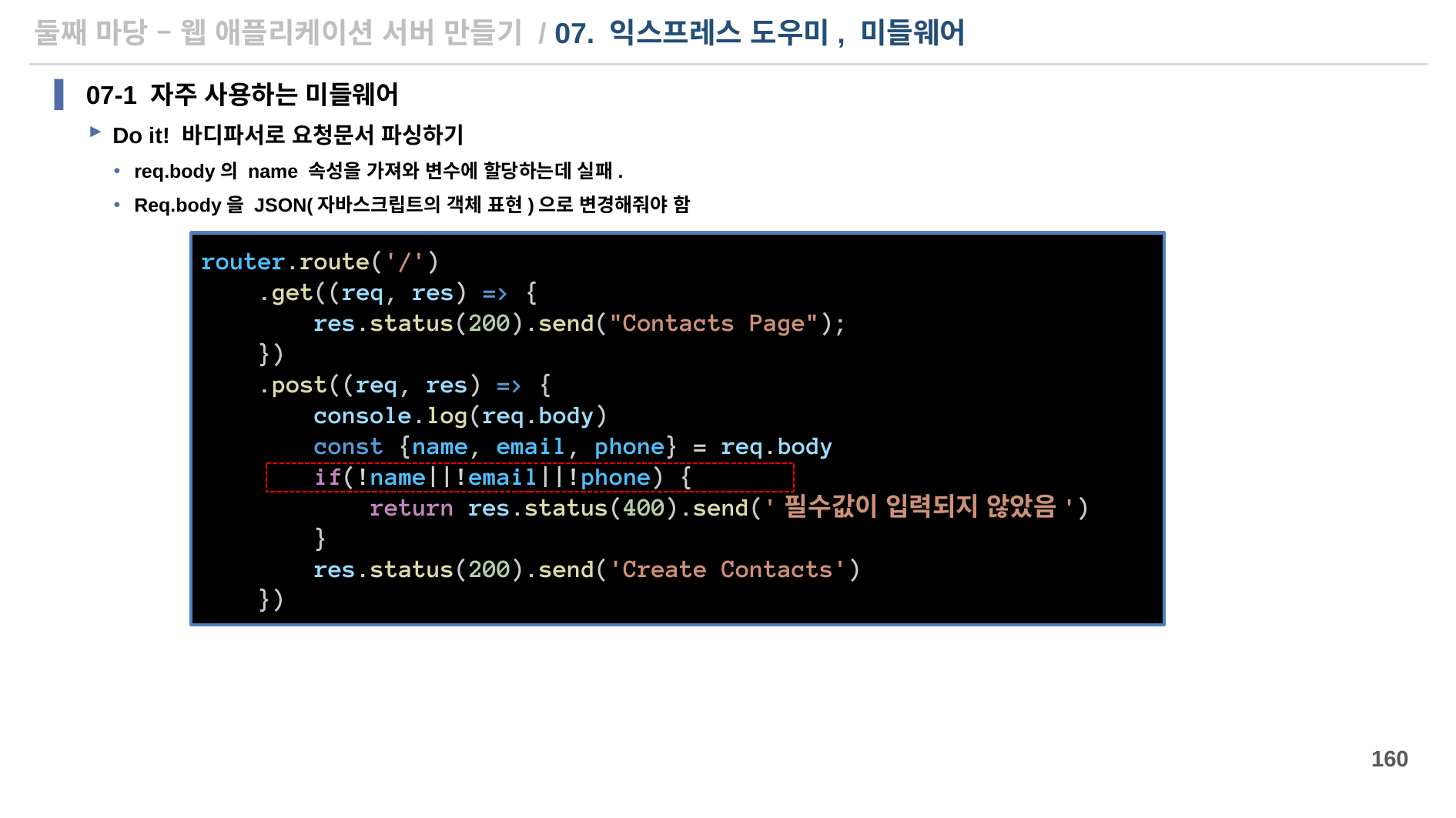

# 둘째 마당 – 웹 애플리케이션 서버 만들기 / 07. 익스프레스 도우미, 미들웨어
07-1 자주 사용하는 미들웨어
Do it! 바디파서로 요청문서 파싱하기
req.body의 name 속성을 가져와 변수에 할당하는데 실패.
Req.body을 JSON(자바스크립트의 객체 표현)으로 변경해줘야 함
router.route('/')
    .get((req, res) => {
        res.status(200).send("Contacts Page");
    })
    .post((req, res) => {
        console.log(req.body)
        const {name, email, phone} = req.body
        if(!name||!email||!phone) {
            return res.status(400).send('필수값이 입력되지 않았음')
        }
        res.status(200).send('Create Contacts')
    })

160